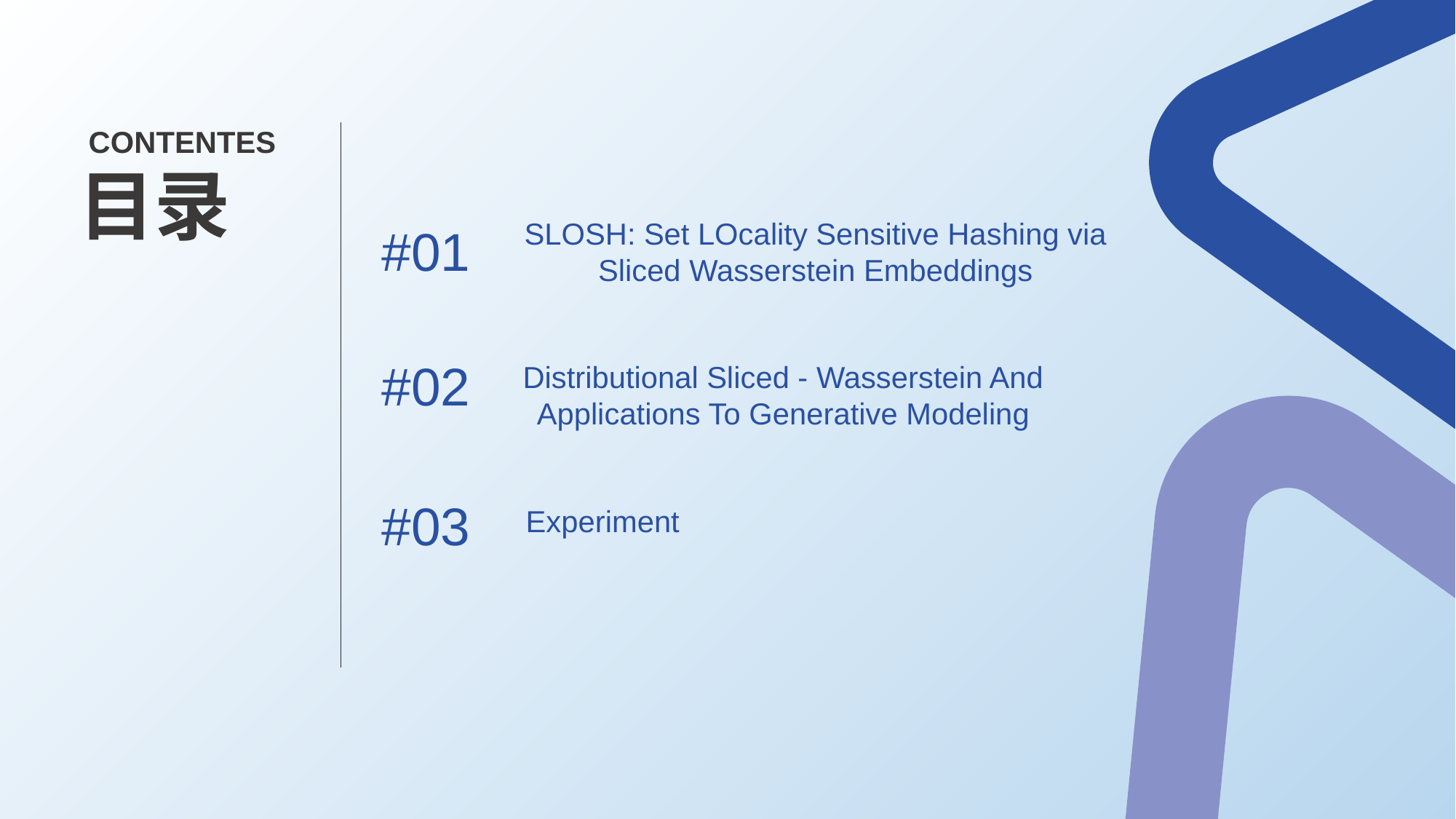

CONTENTES
目录
SLOSH: Set LOcality Sensitive Hashing via Sliced Wasserstein Embeddings
#01
#02
Distributional Sliced - Wasserstein And Applications To Generative Modeling

#03
Experiment